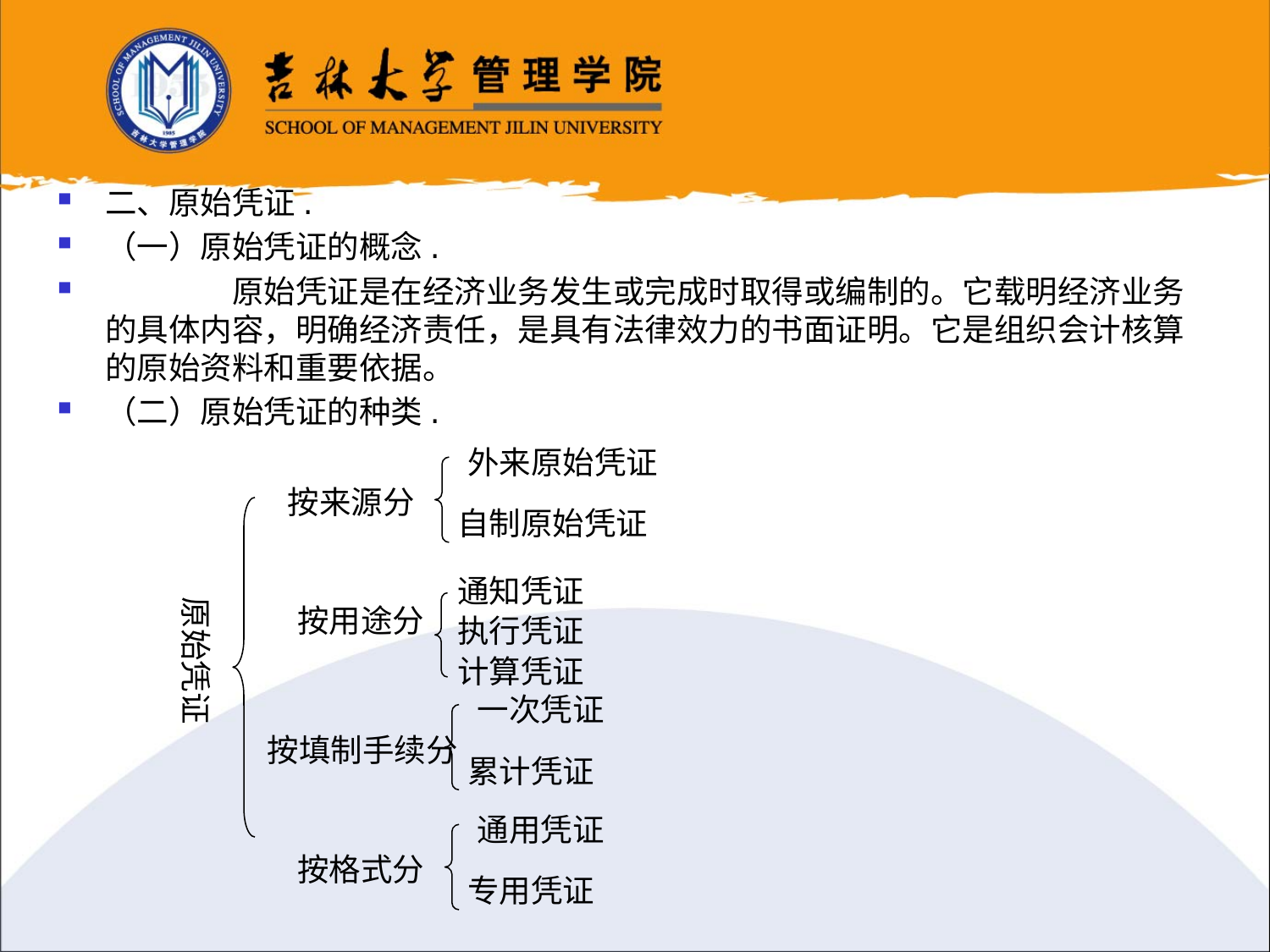

二、原始凭证.
（一）原始凭证的概念.
	原始凭证是在经济业务发生或完成时取得或编制的。它载明经济业务的具体内容，明确经济责任，是具有法律效力的书面证明。它是组织会计核算的原始资料和重要依据。
（二）原始凭证的种类.
外来原始凭证

按来源分

自制原始凭证

原始凭证

通知凭证
按用途分
执行凭证
计算凭证
一次凭证

按填制手续分
累计凭证
通用凭证

按格式分
专用凭证
107